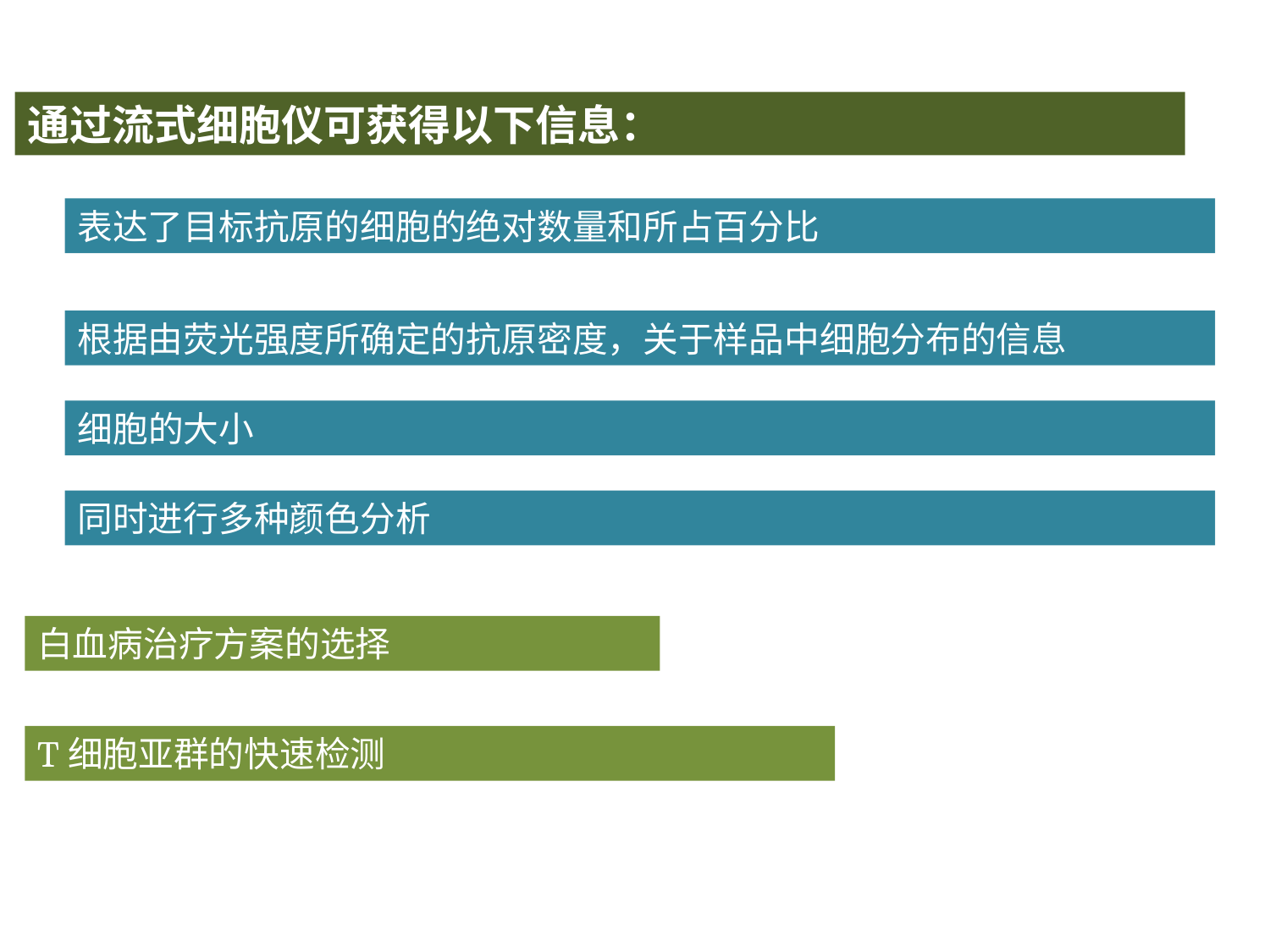

通过流式细胞仪可获得以下信息：
表达了目标抗原的细胞的绝对数量和所占百分比
根据由荧光强度所确定的抗原密度，关于样品中细胞分布的信息
细胞的大小
同时进行多种颜色分析
白血病治疗方案的选择
T细胞亚群的快速检测